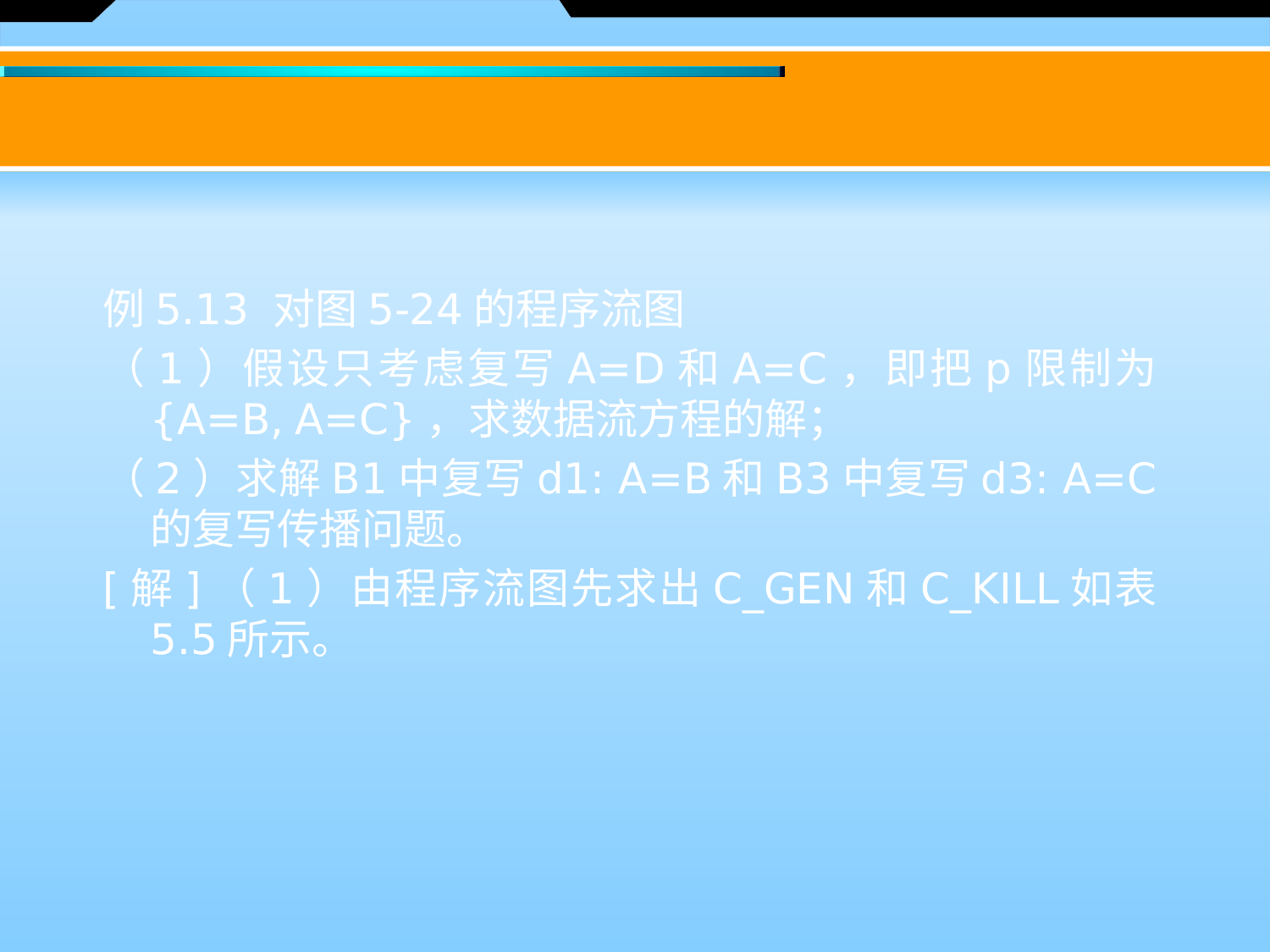

#
例5.13 对图5-24的程序流图
（1）假设只考虑复写A=D和A=C，即把p限制为{A=B, A=C}，求数据流方程的解；
（2）求解B1中复写d1: A=B和B3中复写d3: A=C的复写传播问题。
[解]（1）由程序流图先求出C_GEN和C_KILL如表5.5所示。